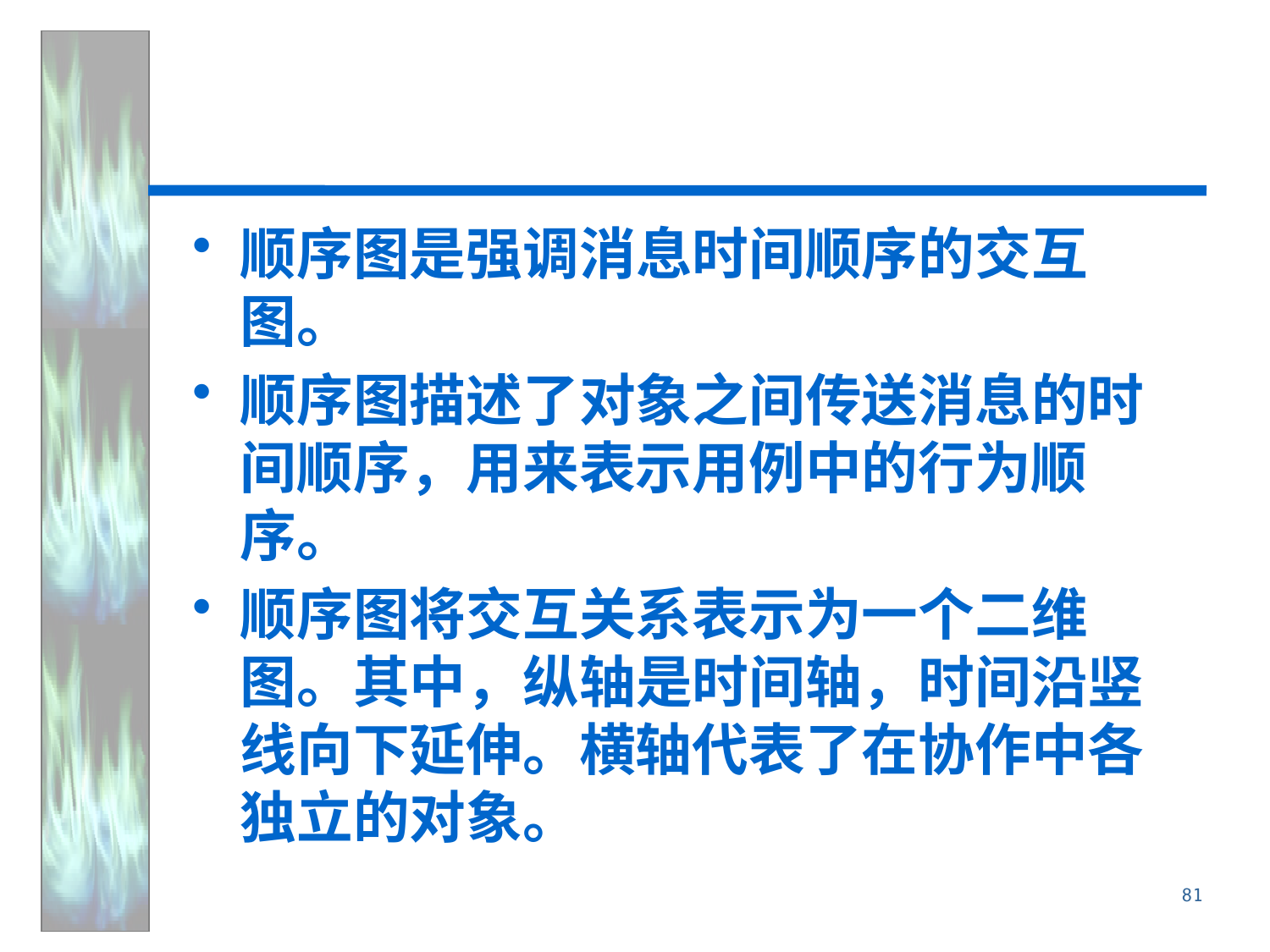

顺序图是强调消息时间顺序的交互图。
顺序图描述了对象之间传送消息的时间顺序，用来表示用例中的行为顺序。
顺序图将交互关系表示为一个二维图。其中，纵轴是时间轴，时间沿竖线向下延伸。横轴代表了在协作中各独立的对象。
81